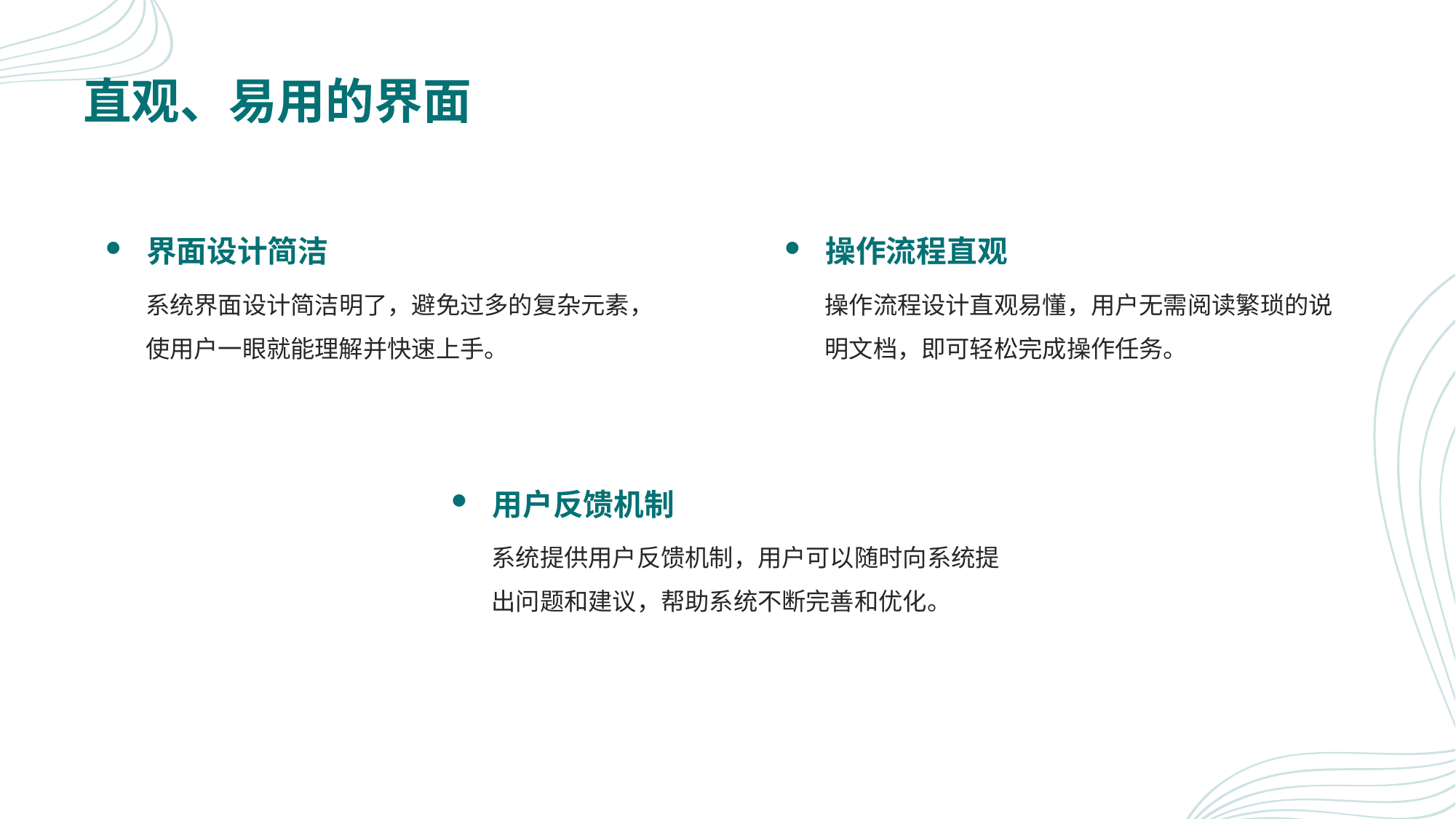

# 直观、易用的界面
界面设计简洁
操作流程直观
系统界面设计简洁明了，避免过多的复杂元素，使用户一眼就能理解并快速上手。
操作流程设计直观易懂，用户无需阅读繁琐的说明文档，即可轻松完成操作任务。
用户反馈机制
系统提供用户反馈机制，用户可以随时向系统提出问题和建议，帮助系统不断完善和优化。